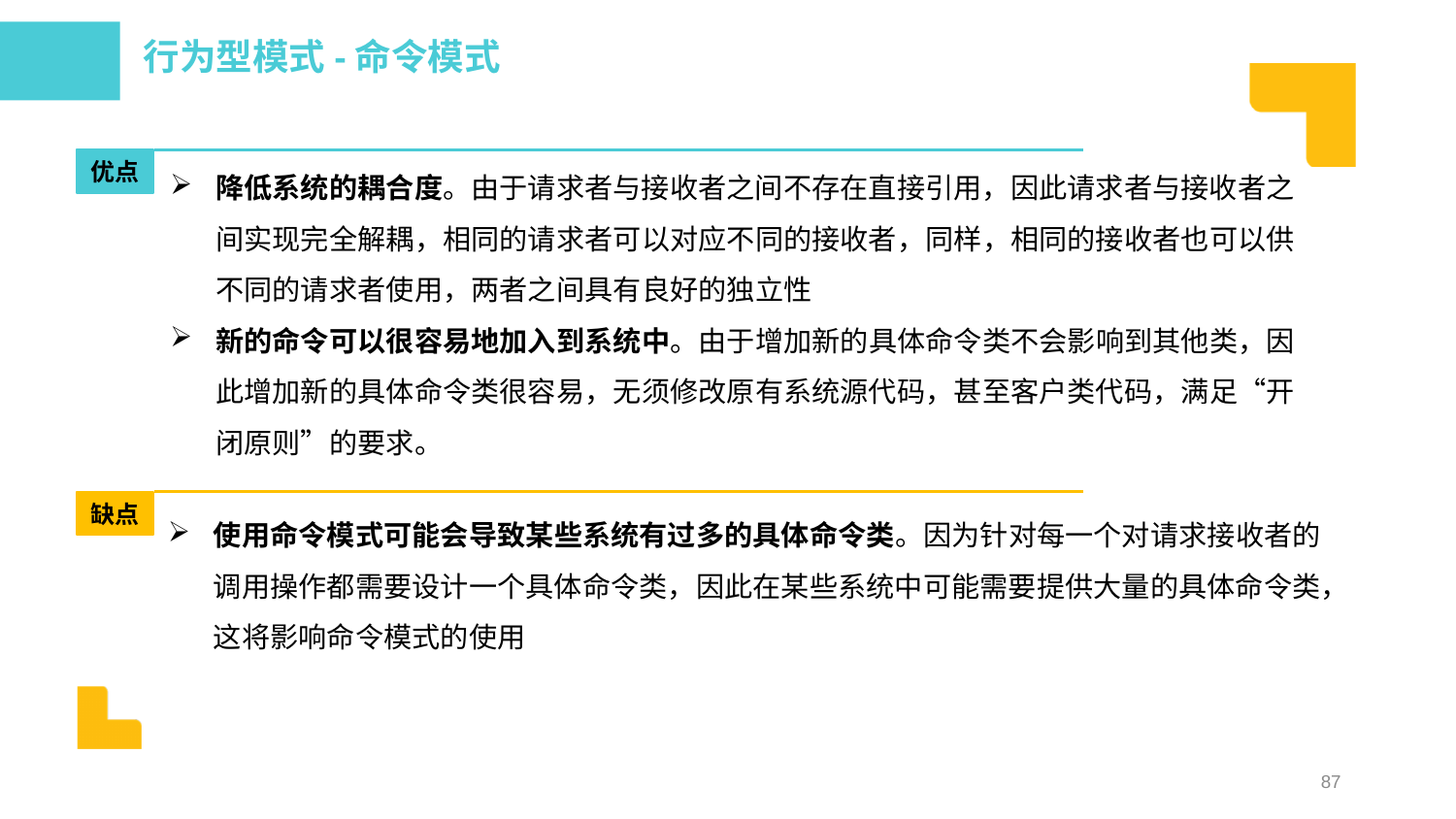

行为型模式-命令模式
降低系统的耦合度。由于请求者与接收者之间不存在直接引用，因此请求者与接收者之间实现完全解耦，相同的请求者可以对应不同的接收者，同样，相同的接收者也可以供不同的请求者使用，两者之间具有良好的独立性
新的命令可以很容易地加入到系统中。由于增加新的具体命令类不会影响到其他类，因此增加新的具体命令类很容易，无须修改原有系统源代码，甚至客户类代码，满足“开闭原则”的要求。
优点
缺点
使用命令模式可能会导致某些系统有过多的具体命令类。因为针对每一个对请求接收者的调用操作都需要设计一个具体命令类，因此在某些系统中可能需要提供大量的具体命令类，这将影响命令模式的使用
87